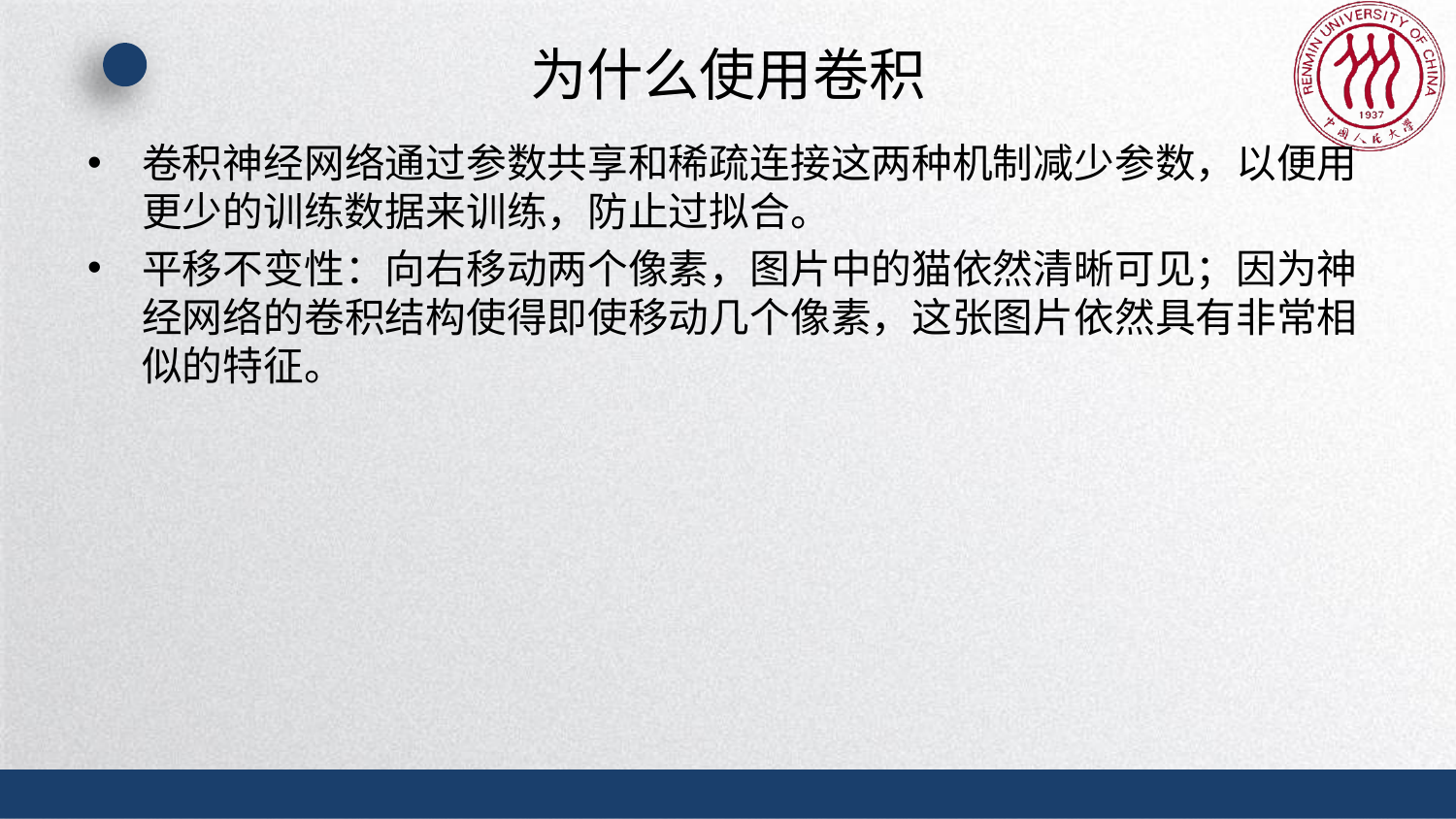

# 为什么使用卷积
卷积神经网络通过参数共享和稀疏连接这两种机制减少参数，以便用更少的训练数据来训练，防止过拟合。
平移不变性：向右移动两个像素，图片中的猫依然清晰可见；因为神经网络的卷积结构使得即使移动几个像素，这张图片依然具有非常相似的特征。